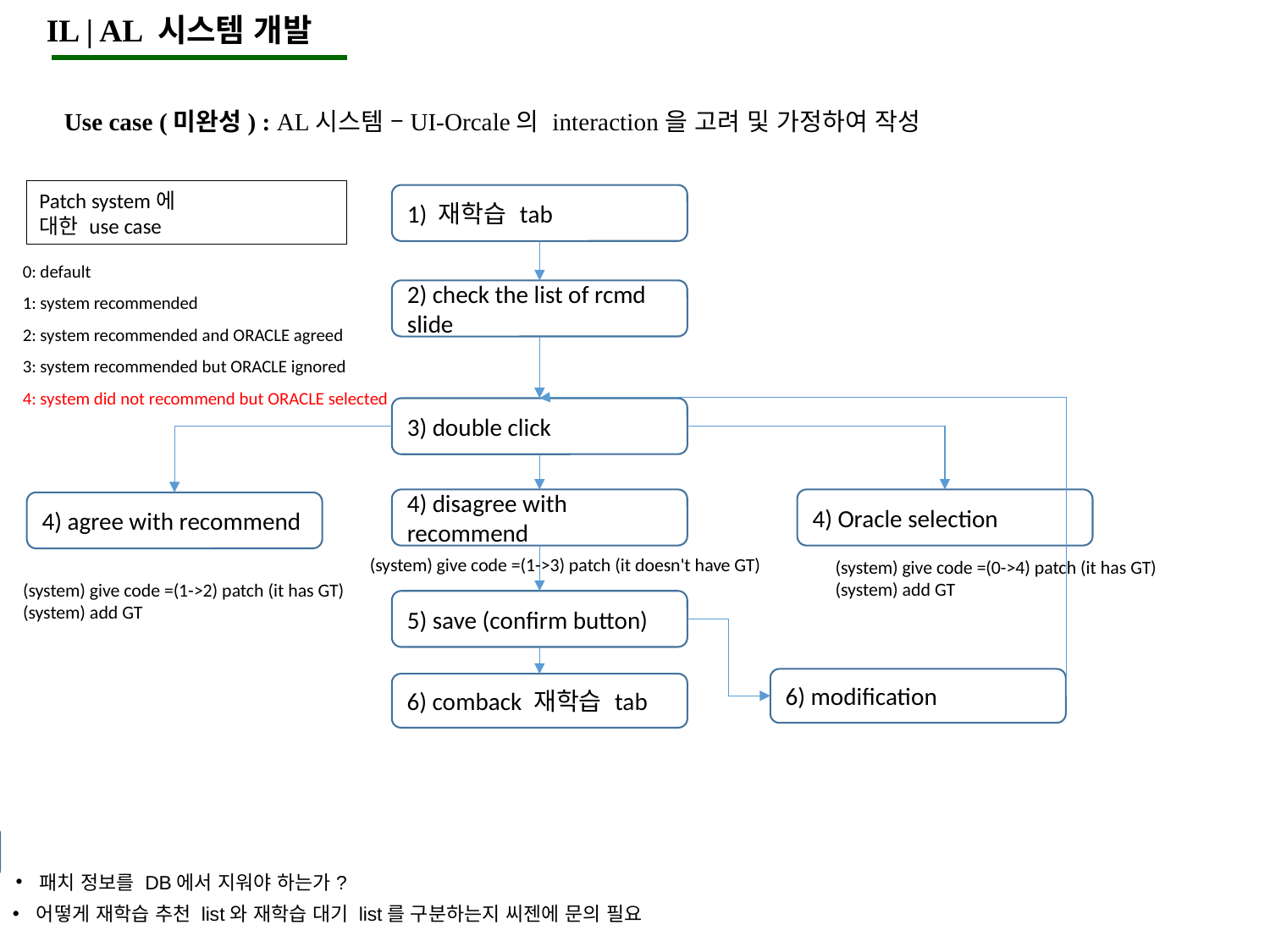

IL | AL 시스템 개발
Use case (미완성) : AL시스템 –UI-Orcale의 interaction을 고려 및 가정하여 작성
Patch system에
대한 use case
1) 재학습 tab
0: default
1: system recommended
2: system recommended and ORACLE agreed
3: system recommended but ORACLE ignored
4: system did not recommend but ORACLE selected
2) check the list of rcmd slide
3) double click
4) disagree with recommend
4) Oracle selection
4) agree with recommend
(system) give code =(1->3) patch (it doesn't have GT)
(system) give code =(0->4) patch (it has GT)
(system) add GT
(system) give code =(1->2) patch (it has GT)
(system) add GT
5) save (confirm button)
6) modification
6) comback 재학습 tab
7) condition checking tool? window
패치 정보를 DB에서 지워야 하는가?
어떻게 재학습 추천 list와 재학습 대기 list를 구분하는지 씨젠에 문의 필요